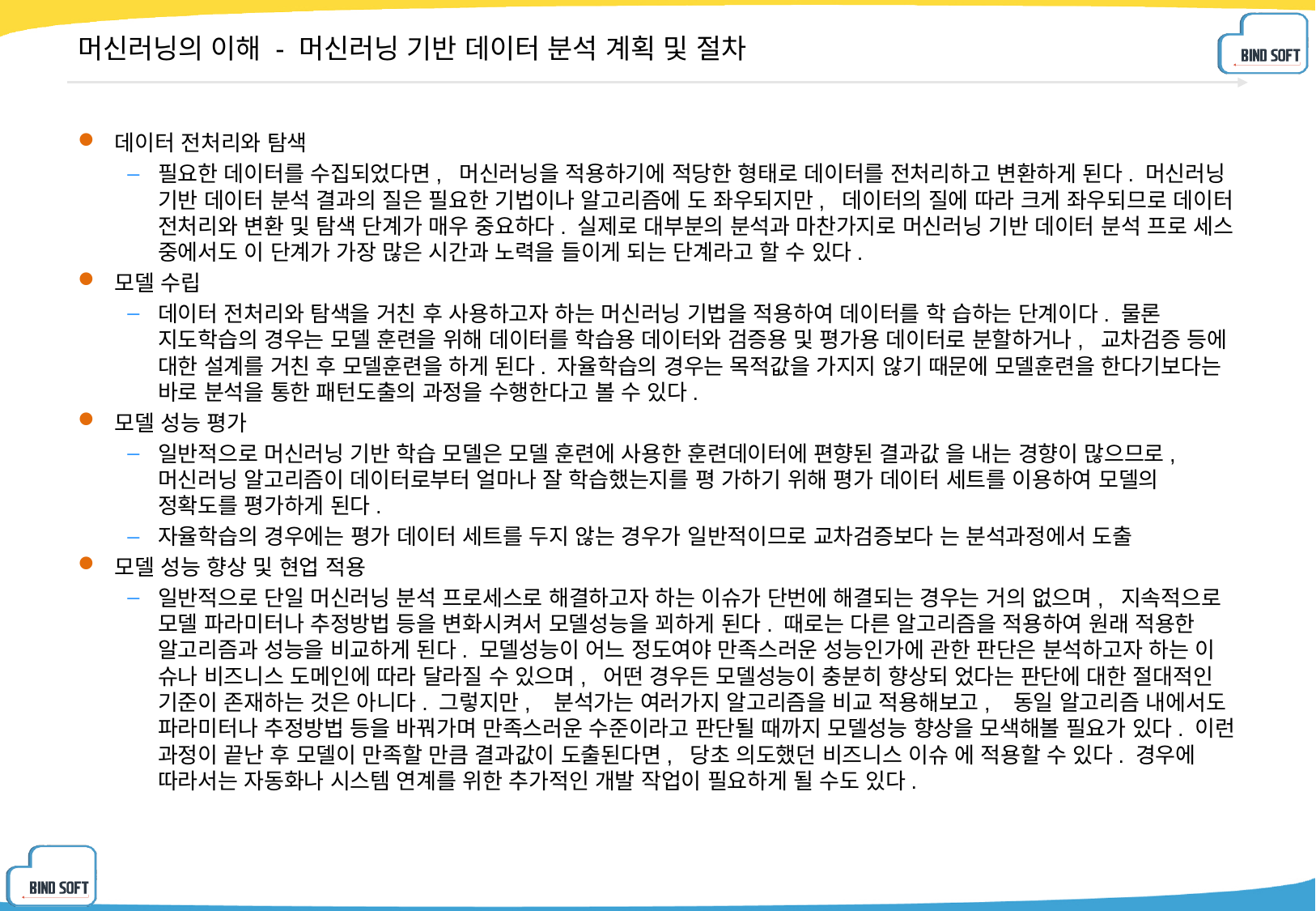

# 머신러닝의 이해 - 머신러닝 기반 데이터 분석 계획 및 절차
데이터 전처리와 탐색
필요한 데이터를 수집되었다면,  머신러닝을 적용하기에 적당한 형태로 데이터를 전처리하고 변환하게 된다. 머신러닝 기반 데이터 분석 결과의 질은 필요한 기법이나 알고리즘에 도 좌우되지만,  데이터의 질에 따라 크게 좌우되므로 데이터 전처리와 변환 및 탐색 단계가 매우 중요하다. 실제로 대부분의 분석과 마찬가지로 머신러닝 기반 데이터 분석 프로 세스 중에서도 이 단계가 가장 많은 시간과 노력을 들이게 되는 단계라고 할 수 있다.
모델 수립
데이터 전처리와 탐색을 거친 후 사용하고자 하는 머신러닝 기법을 적용하여 데이터를 학 습하는 단계이다. 물론 지도학습의 경우는 모델 훈련을 위해 데이터를 학습용 데이터와 검증용 및 평가용 데이터로 분할하거나,  교차검증 등에 대한 설계를 거친 후 모델훈련을 하게 된다. 자율학습의 경우는 목적값을 가지지 않기 때문에 모델훈련을 한다기보다는 바로 분석을 통한 패턴도출의 과정을 수행한다고 볼 수 있다.
모델 성능 평가
일반적으로 머신러닝 기반 학습 모델은 모델 훈련에 사용한 훈련데이터에 편향된 결과값 을 내는 경향이 많으므로,  머신러닝 알고리즘이 데이터로부터 얼마나 잘 학습했는지를 평 가하기 위해 평가 데이터 세트를 이용하여 모델의 정확도를 평가하게 된다.
자율학습의 경우에는 평가 데이터 세트를 두지 않는 경우가 일반적이므로 교차검증보다 는 분석과정에서 도출
모델 성능 향상 및 현업 적용
일반적으로 단일 머신러닝 분석 프로세스로 해결하고자 하는 이슈가 단번에 해결되는 경우는 거의 없으며,  지속적으로 모델 파라미터나 추정방법 등을 변화시켜서 모델성능을 꾀하게 된다. 때로는 다른 알고리즘을 적용하여 원래 적용한 알고리즘과 성능을 비교하게 된다. 모델성능이 어느 정도여야 만족스러운 성능인가에 관한 판단은 분석하고자 하는 이 슈나 비즈니스 도메인에 따라 달라질 수 있으며,  어떤 경우든 모델성능이 충분히 향상되 었다는 판단에 대한 절대적인 기준이 존재하는 것은 아니다. 그렇지만,   분석가는 여러가지 알고리즘을 비교 적용해보고,   동일 알고리즘 내에서도 파라미터나 추정방법 등을 바꿔가며 만족스러운 수준이라고 판단될 때까지 모델성능 향상을 모색해볼 필요가 있다. 이런 과정이 끝난 후 모델이 만족할 만큼 결과값이 도출된다면,  당초 의도했던 비즈니스 이슈 에 적용할 수 있다. 경우에 따라서는 자동화나 시스템 연계를 위한 추가적인 개발 작업이 필요하게 될 수도 있다.